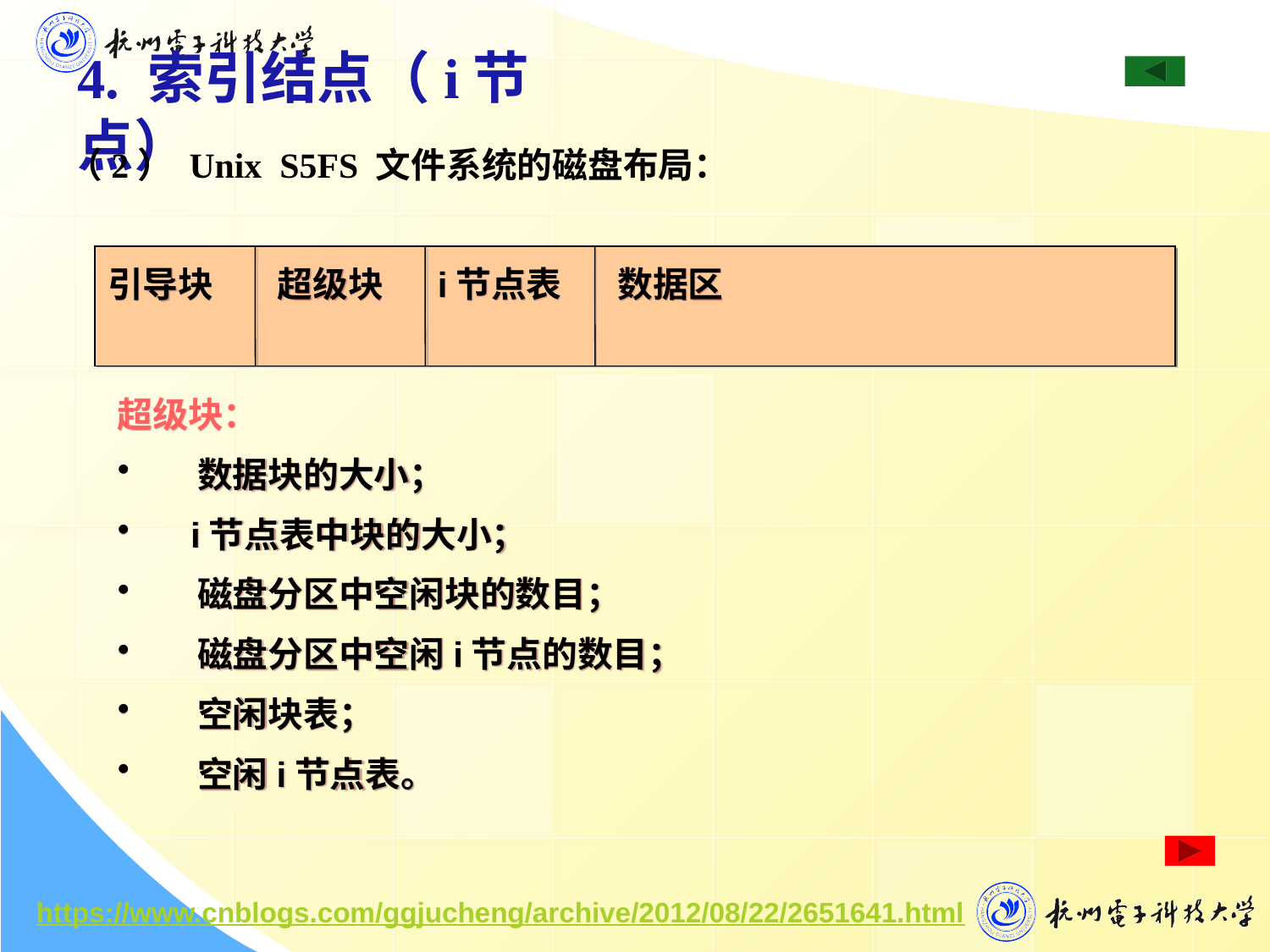

4. 索引结点（i节点）

（2） Unix  S5FS 文件系统的磁盘布局：

引导块
超级块
i节点表
数据区
超级块：
 数据块的大小；
 i节点表中块的大小；
 磁盘分区中空闲块的数目；
 磁盘分区中空闲i节点的数目；
 空闲块表；
 空闲i节点表。

https://www.cnblogs.com/ggjucheng/archive/2012/08/22/2651641.html